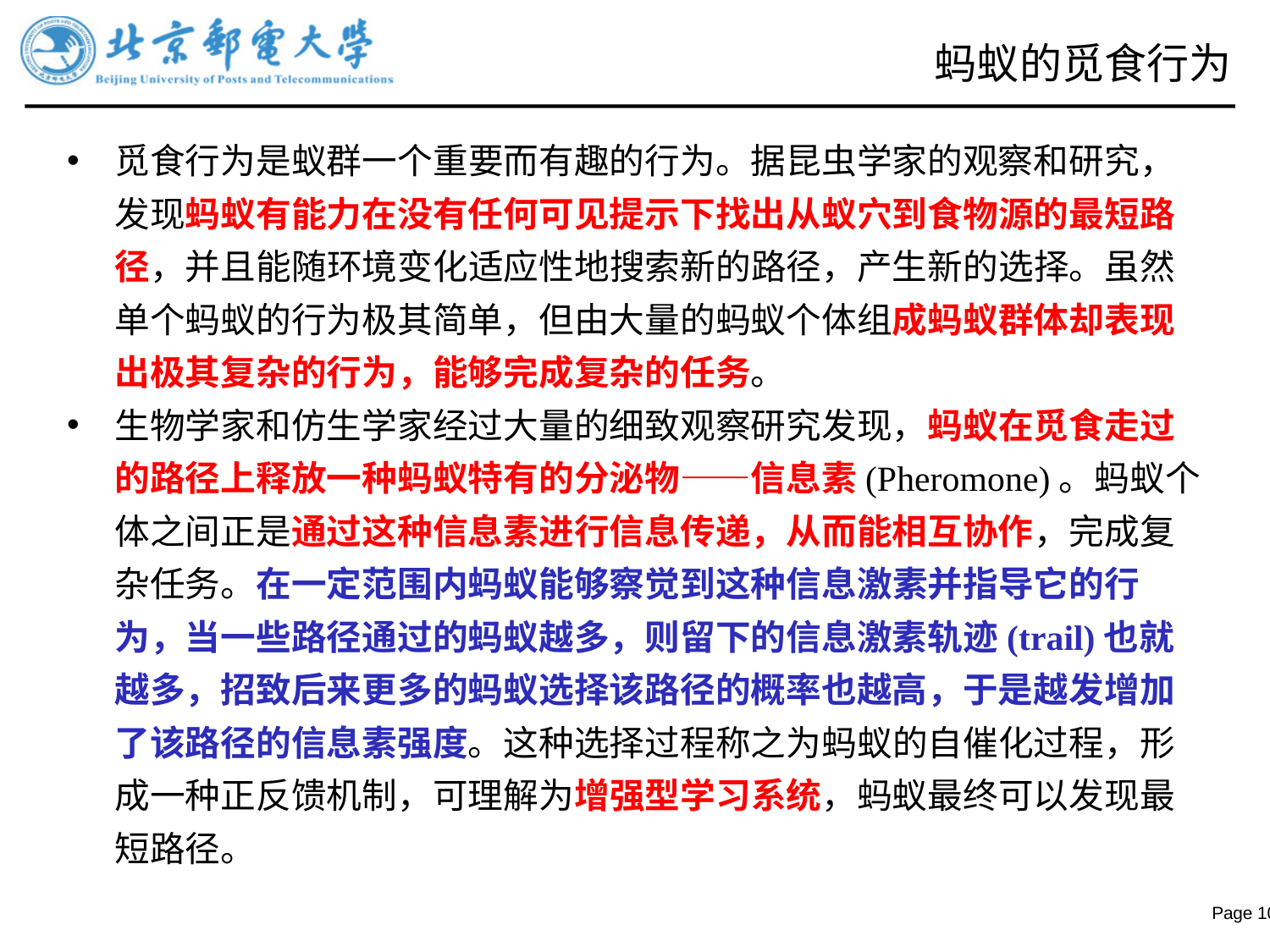

# 蚂蚁的觅食行为
觅食行为是蚁群一个重要而有趣的行为。据昆虫学家的观察和研究，发现蚂蚁有能力在没有任何可见提示下找出从蚁穴到食物源的最短路径，并且能随环境变化适应性地搜索新的路径，产生新的选择。虽然单个蚂蚁的行为极其简单，但由大量的蚂蚁个体组成蚂蚁群体却表现出极其复杂的行为，能够完成复杂的任务。
生物学家和仿生学家经过大量的细致观察研究发现，蚂蚁在觅食走过的路径上释放一种蚂蚁特有的分泌物——信息素(Pheromone)。蚂蚁个体之间正是通过这种信息素进行信息传递，从而能相互协作，完成复杂任务。在一定范围内蚂蚁能够察觉到这种信息激素并指导它的行为，当一些路径通过的蚂蚁越多，则留下的信息激素轨迹(trail)也就越多，招致后来更多的蚂蚁选择该路径的概率也越高，于是越发增加了该路径的信息素强度。这种选择过程称之为蚂蚁的自催化过程，形成一种正反馈机制，可理解为增强型学习系统，蚂蚁最终可以发现最短路径。